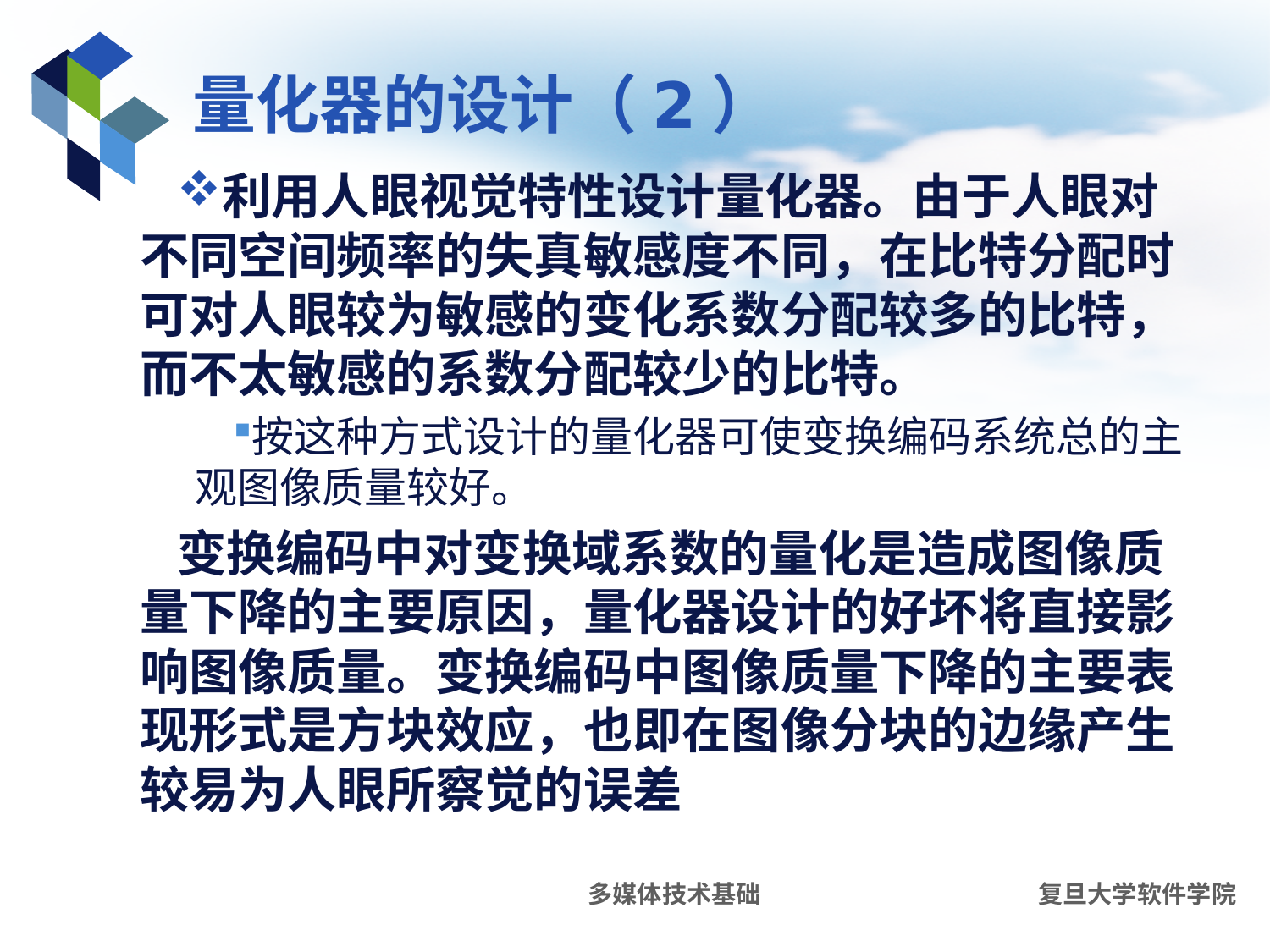

# 量化器的设计（2）
利用人眼视觉特性设计量化器。由于人眼对不同空间频率的失真敏感度不同，在比特分配时可对人眼较为敏感的变化系数分配较多的比特，而不太敏感的系数分配较少的比特。
按这种方式设计的量化器可使变换编码系统总的主观图像质量较好。
变换编码中对变换域系数的量化是造成图像质量下降的主要原因，量化器设计的好坏将直接影响图像质量。变换编码中图像质量下降的主要表现形式是方块效应，也即在图像分块的边缘产生较易为人眼所察觉的误差
多媒体技术基础